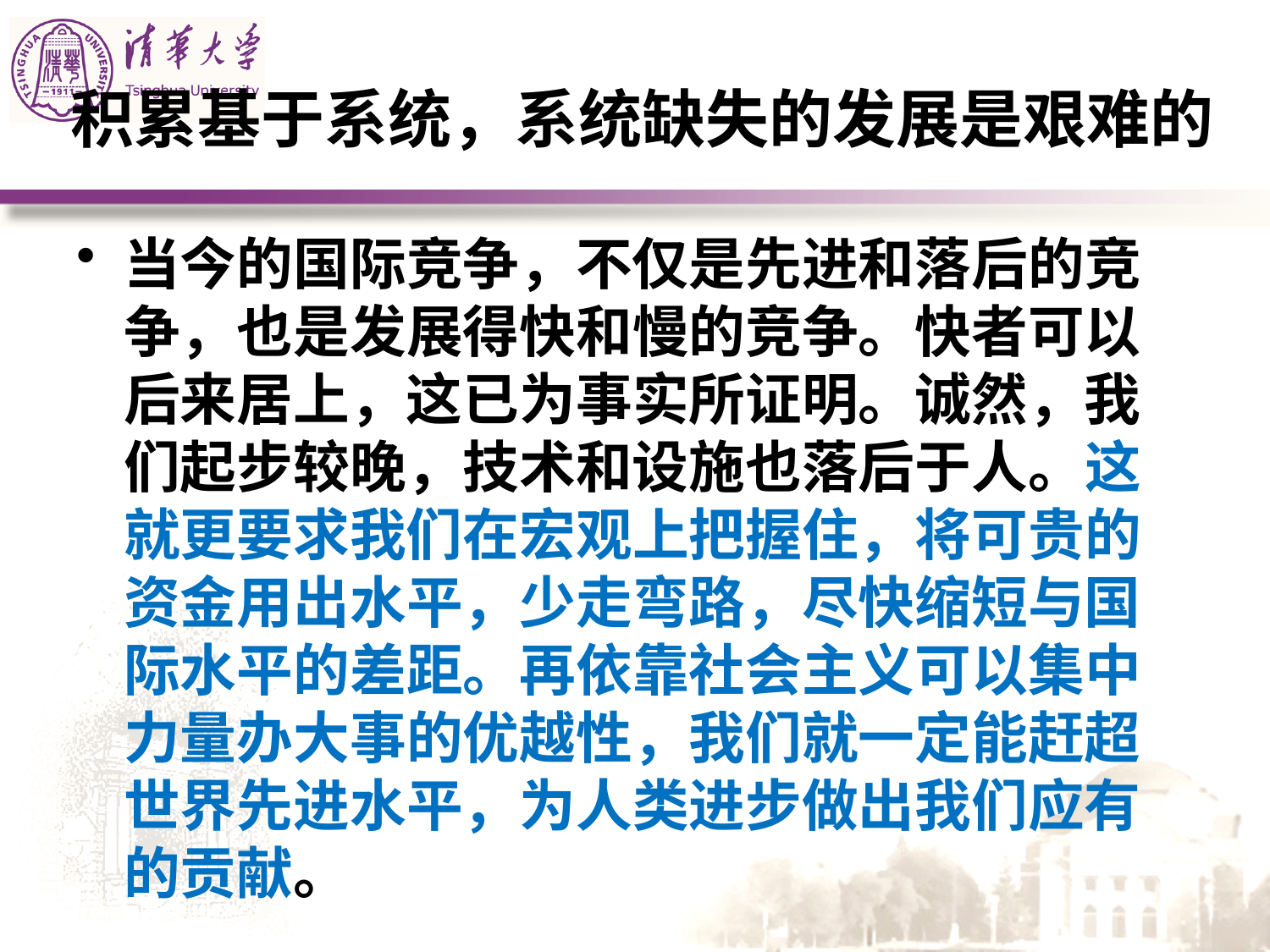

# 积累基于系统，系统缺失的发展是艰难的
当今的国际竞争，不仅是先进和落后的竞争，也是发展得快和慢的竞争。快者可以后来居上，这已为事实所证明。诚然，我们起步较晚，技术和设施也落后于人。这就更要求我们在宏观上把握住，将可贵的资金用出水平，少走弯路，尽快缩短与国际水平的差距。再依靠社会主义可以集中力量办大事的优越性，我们就一定能赶超世界先进水平，为人类进步做出我们应有的贡献。